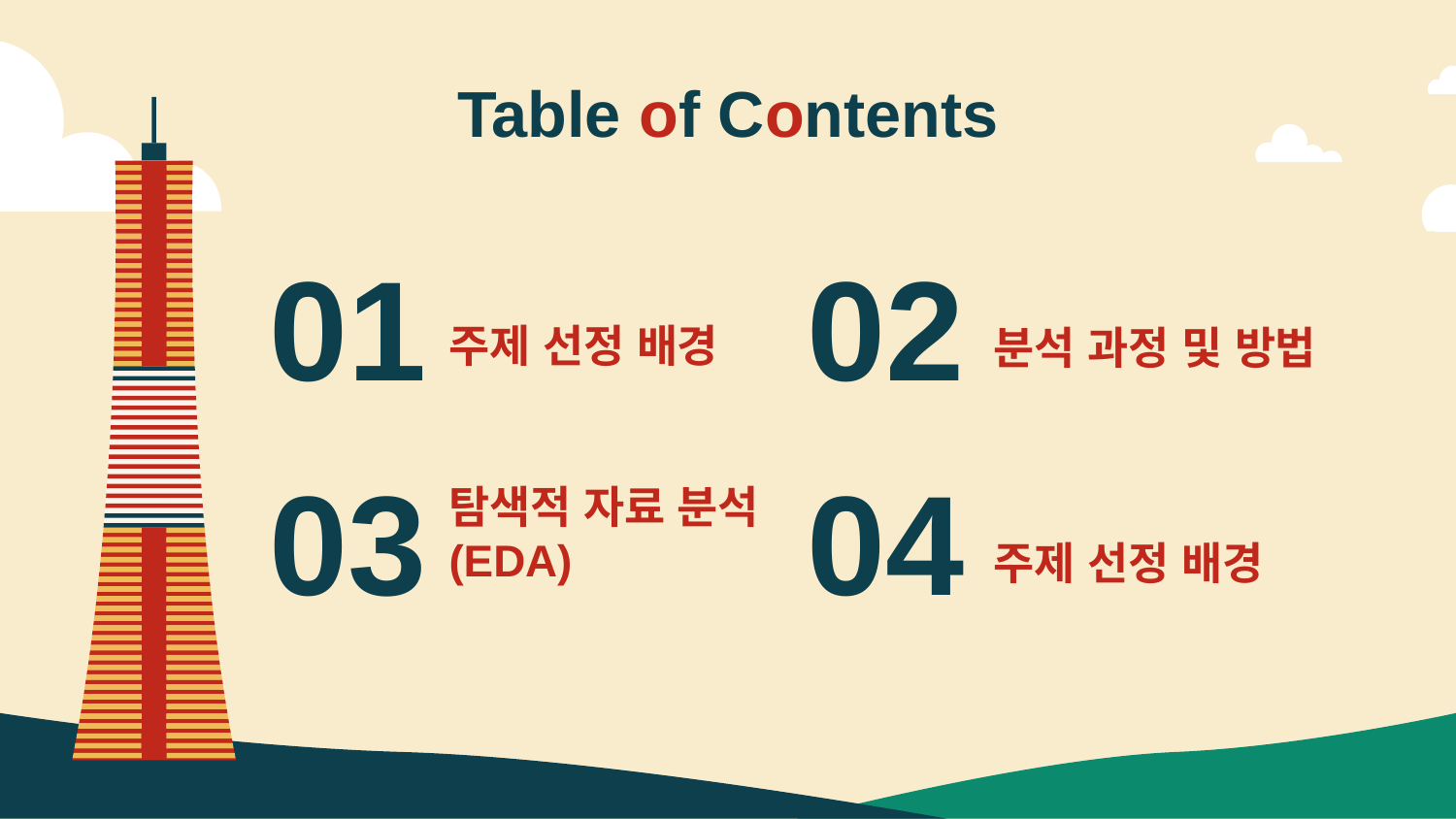

Table of Contents

# 01
02
주제 선정 배경
분석 과정 및 방법
03
04
탐색적 자료 분석
(EDA)
주제 선정 배경